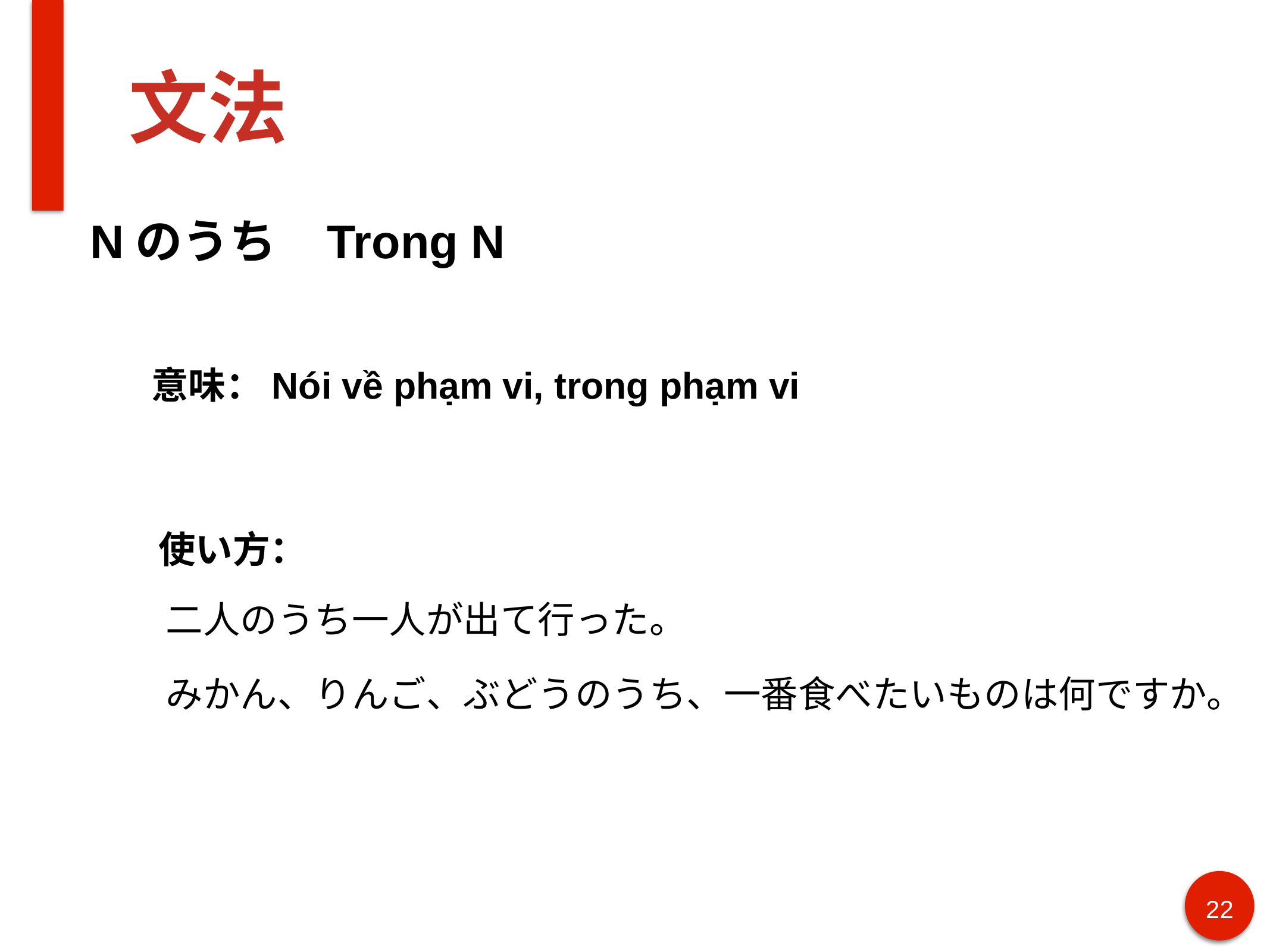

# 文法
Nのうち   Trong N

意味：Nói về phạm vi, trong phạm vi
使い方：
二人のうち一人が出て行った。
みかん、りんご、ぶどうのうち、一番食べたいものは何ですか。
22